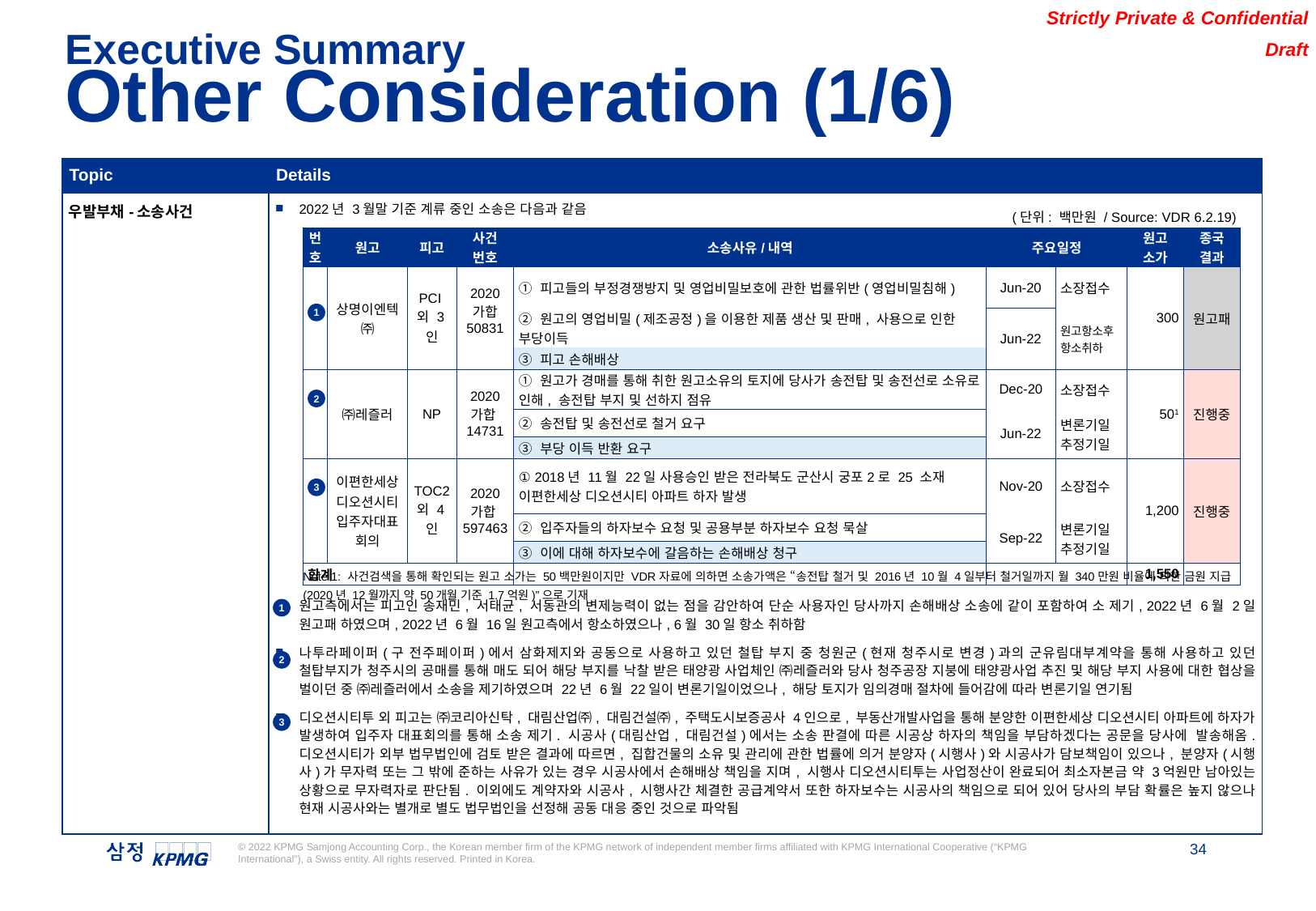

Executive Summary
Other Consideration (1/6)
| Topic | Details |
| --- | --- |
| 우발부채-소송사건 | 2022년 3월말 기준 계류 중인 소송은 다음과 같음 원고측에서는 피고인 송재민, 서태균, 서동관의 변제능력이 없는 점을 감안하여 단순 사용자인 당사까지 손해배상 소송에 같이 포함하여 소 제기, 2022년 6월 2일 원고패 하였으며, 2022년 6월 16일 원고측에서 항소하였으나, 6월 30일 항소 취하함 나투라페이퍼(구 전주페이퍼)에서 삼화제지와 공동으로 사용하고 있던 철탑 부지 중 청원군(현재 청주시로 변경)과의 군유림대부계약을 통해 사용하고 있던 철탑부지가 청주시의 공매를 통해 매도 되어 해당 부지를 낙찰 받은 태양광 사업체인 ㈜레즐러와 당사 청주공장 지붕에 태양광사업 추진 및 해당 부지 사용에 대한 협상을 벌이던 중 ㈜레즐러에서 소송을 제기하였으며 22년 6월 22일이 변론기일이었으나, 해당 토지가 임의경매 절차에 들어감에 따라 변론기일 연기됨 디오션시티투 외 피고는 ㈜코리아신탁, 대림산업㈜, 대림건설㈜, 주택도시보증공사 4인으로, 부동산개발사업을 통해 분양한 이편한세상 디오션시티 아파트에 하자가 발생하여 입주자 대표회의를 통해 소송 제기. 시공사(대림산업, 대림건설)에서는 소송 판결에 따른 시공상 하자의 책임을 부담하겠다는 공문을 당사에 발송해옴. 디오션시티가 외부 법무법인에 검토 받은 결과에 따르면, 집합건물의 소유 및 관리에 관한 법률에 의거 분양자(시행사)와 시공사가 담보책임이 있으나, 분양자(시행사)가 무자력 또는 그 밖에 준하는 사유가 있는 경우 시공사에서 손해배상 책임을 지며, 시행사 디오션시티투는 사업정산이 완료되어 최소자본금 약 3억원만 남아있는 상황으로 무자력자로 판단됨. 이외에도 계약자와 시공사, 시행사간 체결한 공급계약서 또한 하자보수는 시공사의 책임으로 되어 있어 당사의 부담 확률은 높지 않으나 현재 시공사와는 별개로 별도 법무법인을 선정해 공동 대응 중인 것으로 파악됨 |
(단위: 백만원 / Source: VDR 6.2.19)
| 번 호 | 원고 | 피고 | 사건 번호 | 소송사유/내역 | 주요일정 |  | 원고 소가 | 종국 결과 |
| --- | --- | --- | --- | --- | --- | --- | --- | --- |
|  | 상명이엔텍㈜ | PCI 외 3인 | 2020 가합 50831 | ① 피고들의 부정경쟁방지 및 영업비밀보호에 관한 법률위반(영업비밀침해) | Jun-20 | 소장접수 | 300 | 원고패 |
|  |  |  |  | ② 원고의 영업비밀(제조공정)을 이용한 제품 생산 및 판매, 사용으로 인한 부당이득 | Jun-22 | 원고항소후 항소취하 |  |  |
|  |  |  |  | ③ 피고 손해배상 |  |  |  |  |
|  | ㈜레즐러 | NP | 2020 가합14731 | ① 원고가 경매를 통해 취한 원고소유의 토지에 당사가 송전탑 및 송전선로 소유로 인해, 송전탑 부지 및 선하지 점유 | Dec-20 | 소장접수 | 501 | 진행중 |
|  |  |  |  | ② 송전탑 및 송전선로 철거 요구 | Jun-22 | 변론기일추정기일 |  |  |
|  |  |  |  | ③ 부당 이득 반환 요구 |  |  |  |  |
|  | 이편한세상 디오션시티 입주자대표회의 | TOC2 외 4인 | 2020 가합597463 | ① 2018년 11월 22일 사용승인 받은 전라북도 군산시 궁포2로 25 소재 이편한세상 디오션시티 아파트 하자 발생 | Nov-20 | 소장접수 | 1,200 | 진행중 |
|  |  |  |  | ② 입주자들의 하자보수 요청 및 공용부분 하자보수 요청 묵살 | Sep-22 | 변론기일추정기일 |  |  |
|  |  |  |  | ③ 이에 대해 하자보수에 갈음하는 손해배상 청구 |  |  |  |  |
| 합계 |  |  |  |  |  |  | 1,550 |  |
1
2
3
Note 1: 사건검색을 통해 확인되는 원고 소가는 50백만원이지만 VDR자료에 의하면 소송가액은 “송전탑 철거 및 2016년 10월 4일부터 철거일까지 월 340만원 비율에 의한 금원 지급(2020년 12월까지 약 50개월 기준 1.7억원)”으로 기재
1
2
3